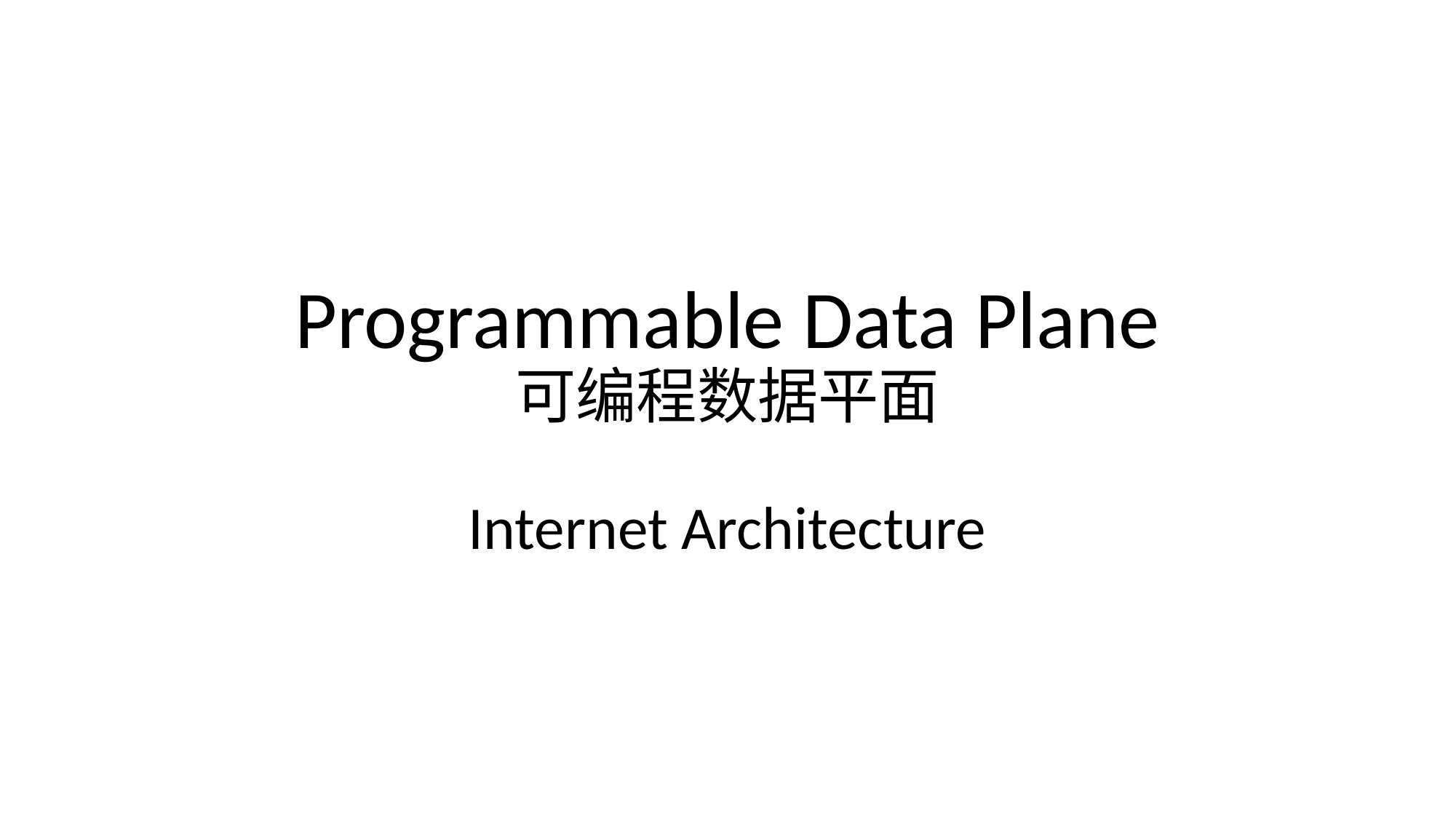

# Programmable Data Plane 可编程数据平面 Internet Architecture